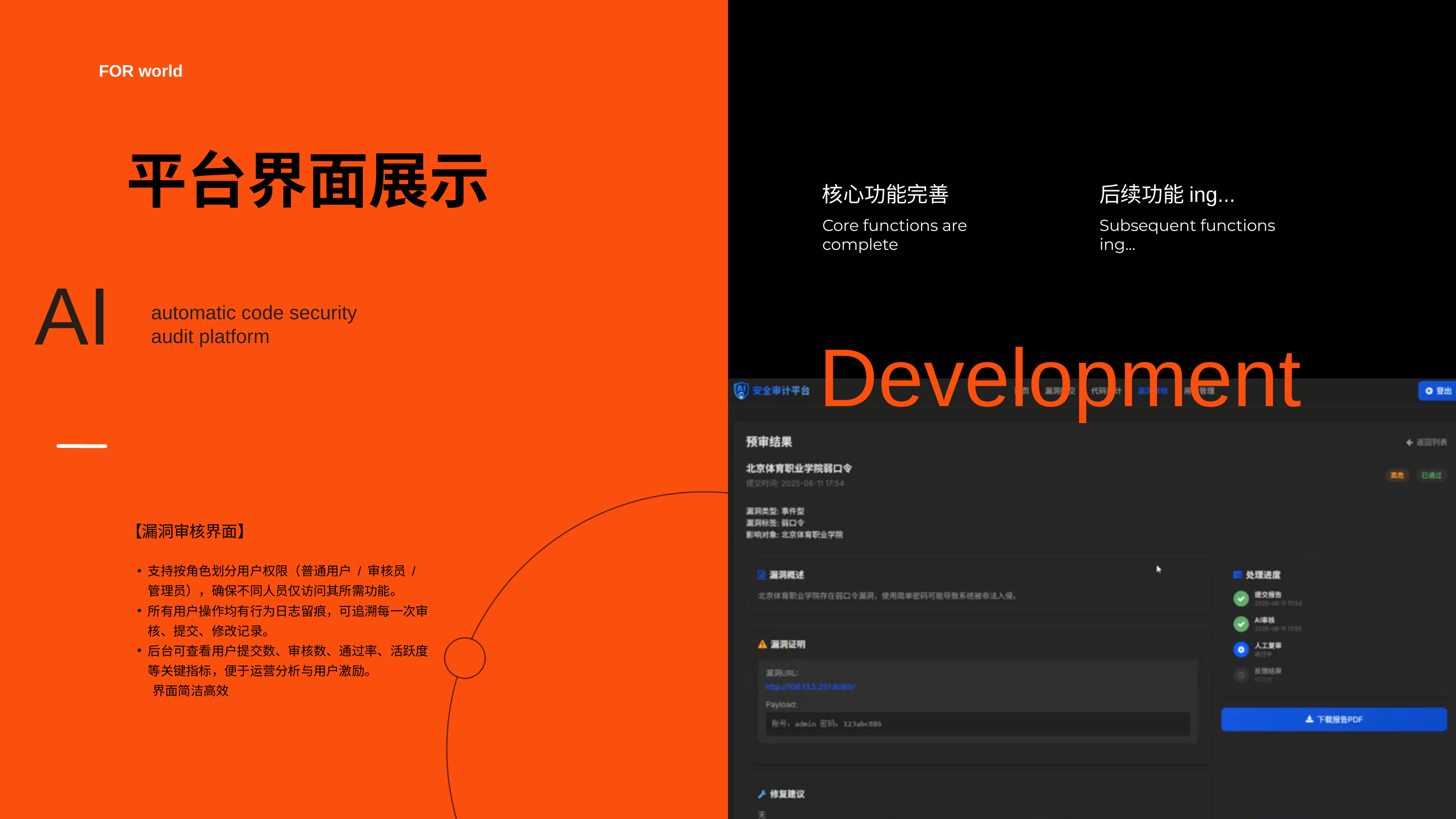

FOR world
平台界面展示
核心功能完善
后续功能ing...
Core functions are complete
Subsequent functions ing...
AI
automatic code security audit platform
Development

【漏洞审核界面】
支持按角色划分用户权限（普通用户 / 审核员 / 管理员），确保不同人员仅访问其所需功能。
所有用户操作均有行为日志留痕，可追溯每一次审核、提交、修改记录。
后台可查看用户提交数、审核数、通过率、活跃度等关键指标，便于运营分析与用户激励。
        界面简洁高效